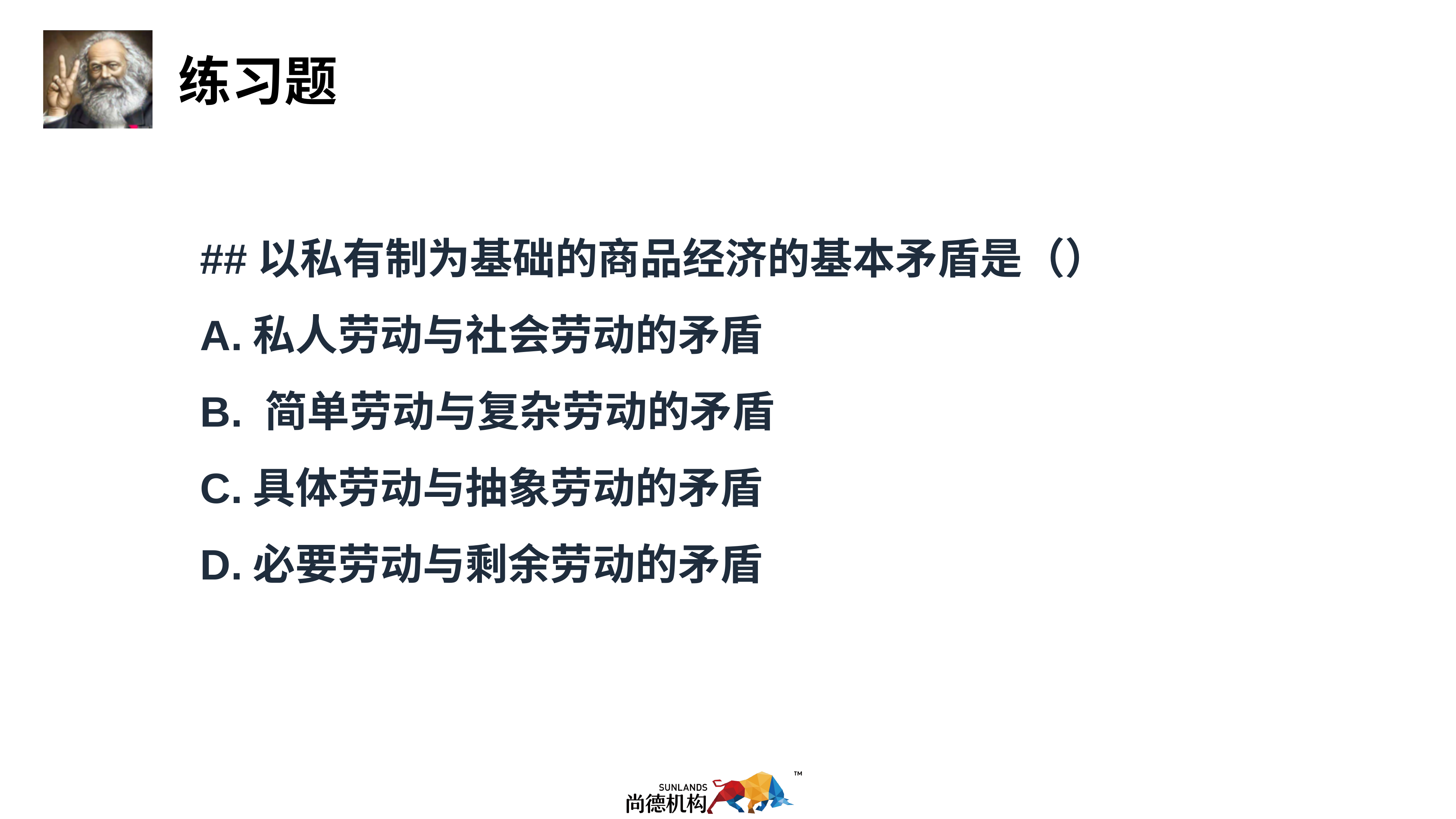

##以私有制为基础的商品经济的基本矛盾是（）
A.私人劳动与社会劳动的矛盾
B. 简单劳动与复杂劳动的矛盾
C.具体劳动与抽象劳动的矛盾
D.必要劳动与剩余劳动的矛盾